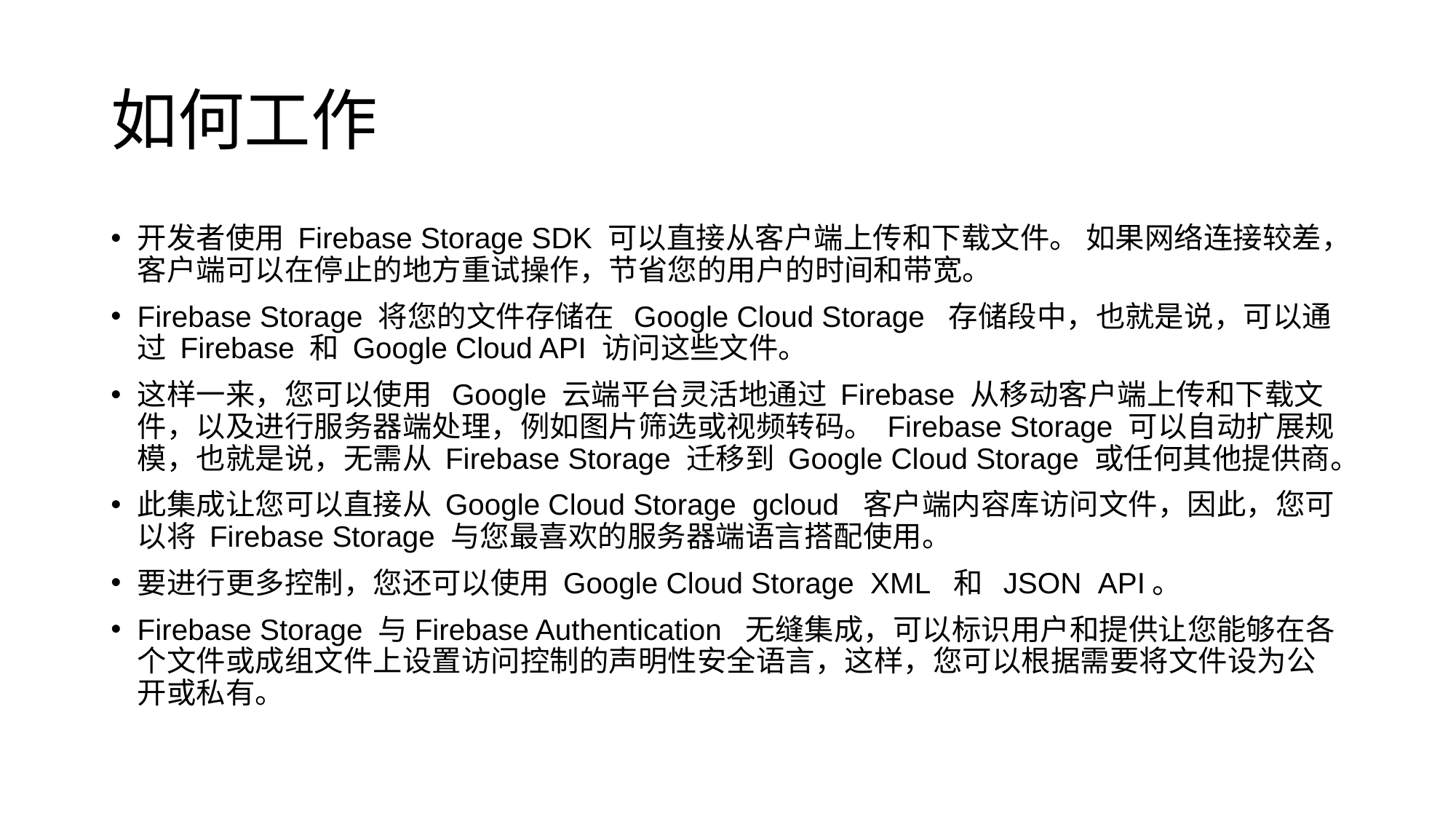

# 如何工作
开发者使用 Firebase Storage SDK 可以直接从客户端上传和下载文件。 如果网络连接较差，客户端可以在停止的地方重试操作，节省您的用户的时间和带宽。
Firebase Storage 将您的文件存储在  Google Cloud Storage  存储段中，也就是说，可以通过 Firebase 和 Google Cloud API 访问这些文件。
这样一来，您可以使用  Google 云端平台灵活地通过 Firebase 从移动客户端上传和下载文件，以及进行服务器端处理，例如图片筛选或视频转码。 Firebase Storage 可以自动扩展规模，也就是说，无需从 Firebase Storage 迁移到 Google Cloud Storage 或任何其他提供商。
此集成让您可以直接从 Google Cloud Storage  gcloud  客户端内容库访问文件，因此，您可以将 Firebase Storage 与您最喜欢的服务器端语言搭配使用。
要进行更多控制，您还可以使用 Google Cloud Storage  XML  和  JSON  API。
Firebase Storage 与Firebase Authentication  无缝集成，可以标识用户和提供让您能够在各个文件或成组文件上设置访问控制的声明性安全语言，这样，您可以根据需要将文件设为公开或私有。